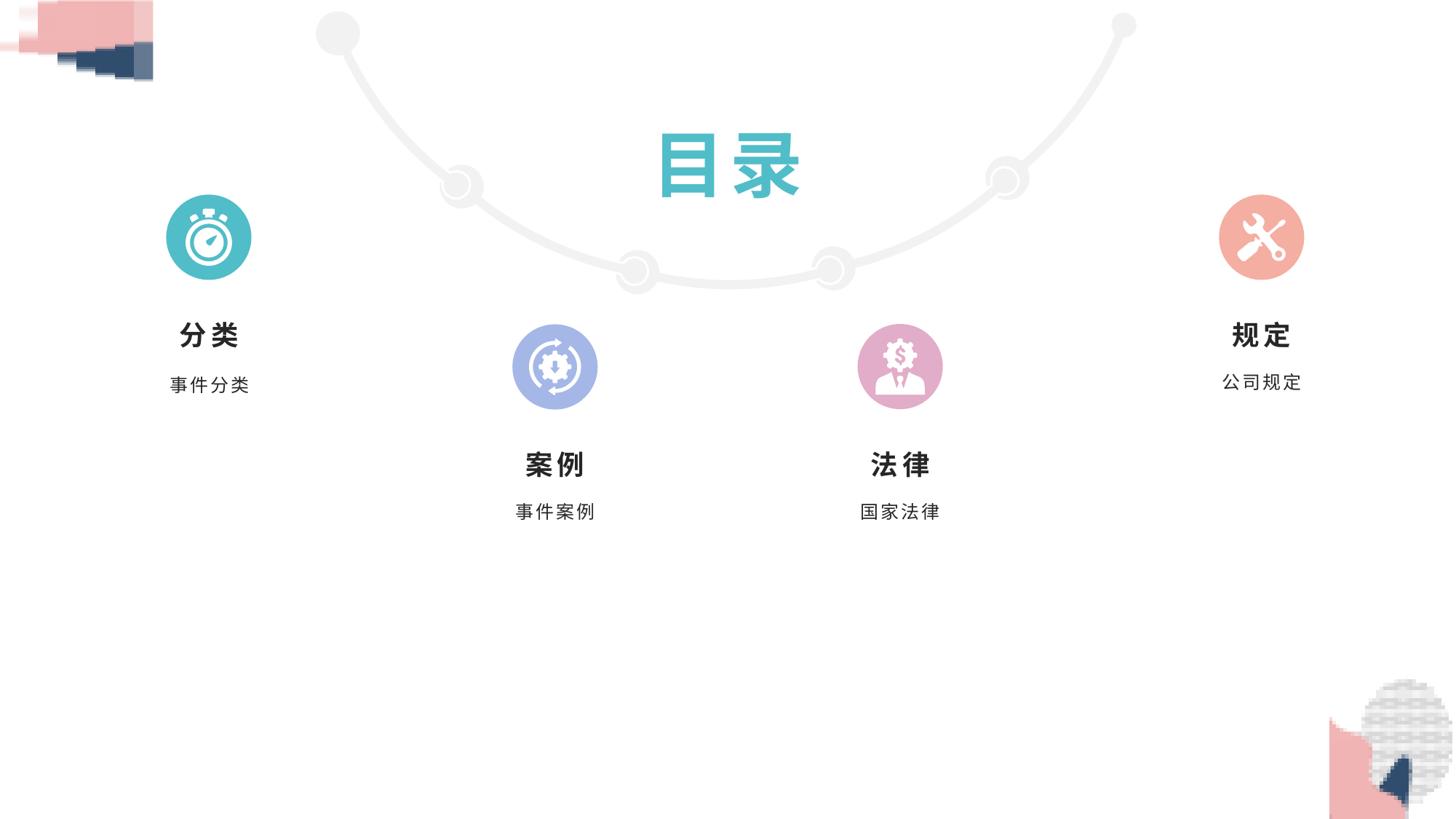

目录

分类
规定

公司规定
事件分类
法律
案例
国家法律
事件案例